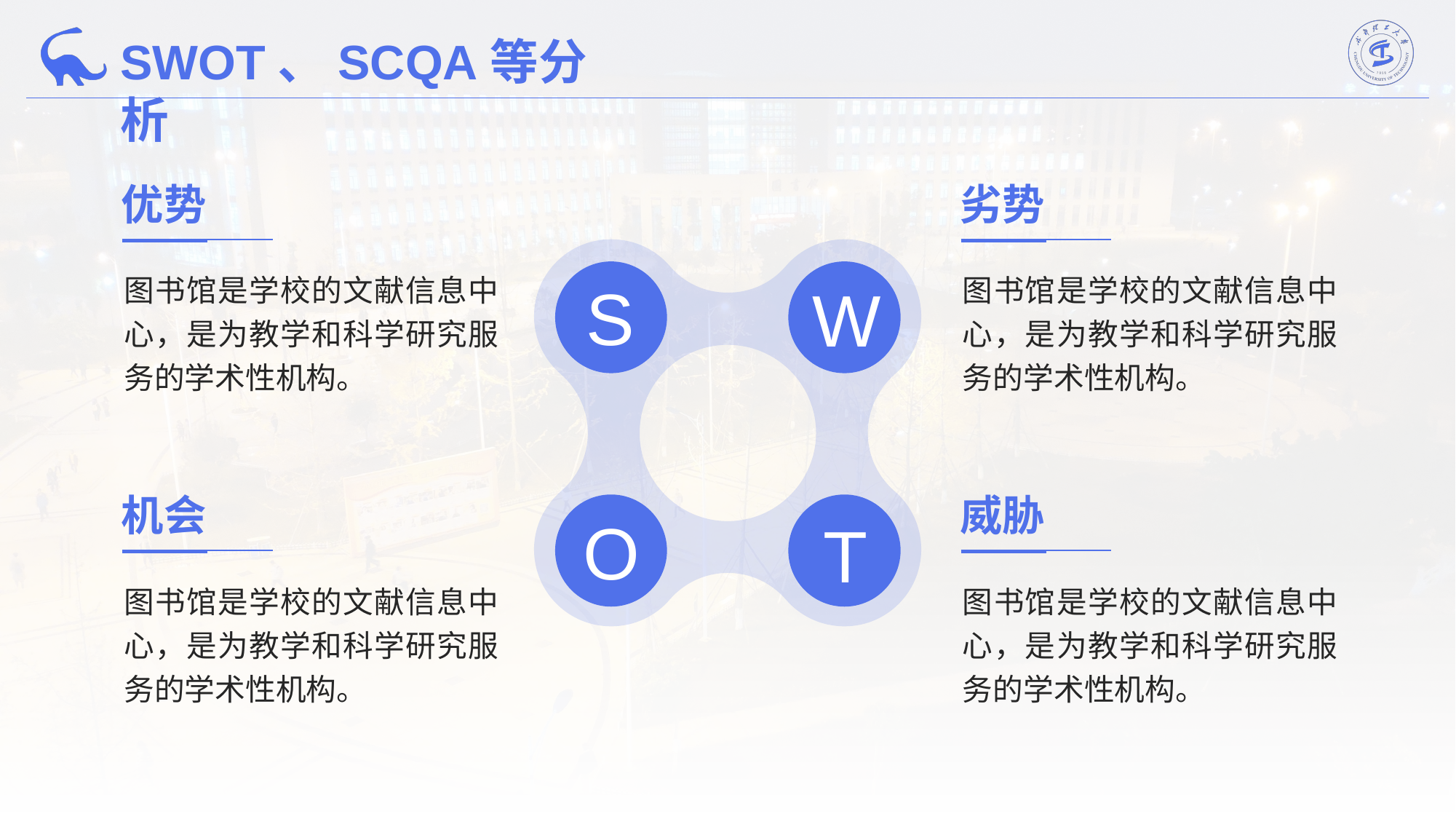

SWOT、SCQA等分析
优势
劣势

图书馆是学校的文献信息中心，是为教学和科学研究服务的学术性机构。
图书馆是学校的文献信息中心，是为教学和科学研究服务的学术性机构。

S
W
机会
威胁

O
T
图书馆是学校的文献信息中心，是为教学和科学研究服务的学术性机构。
图书馆是学校的文献信息中心，是为教学和科学研究服务的学术性机构。